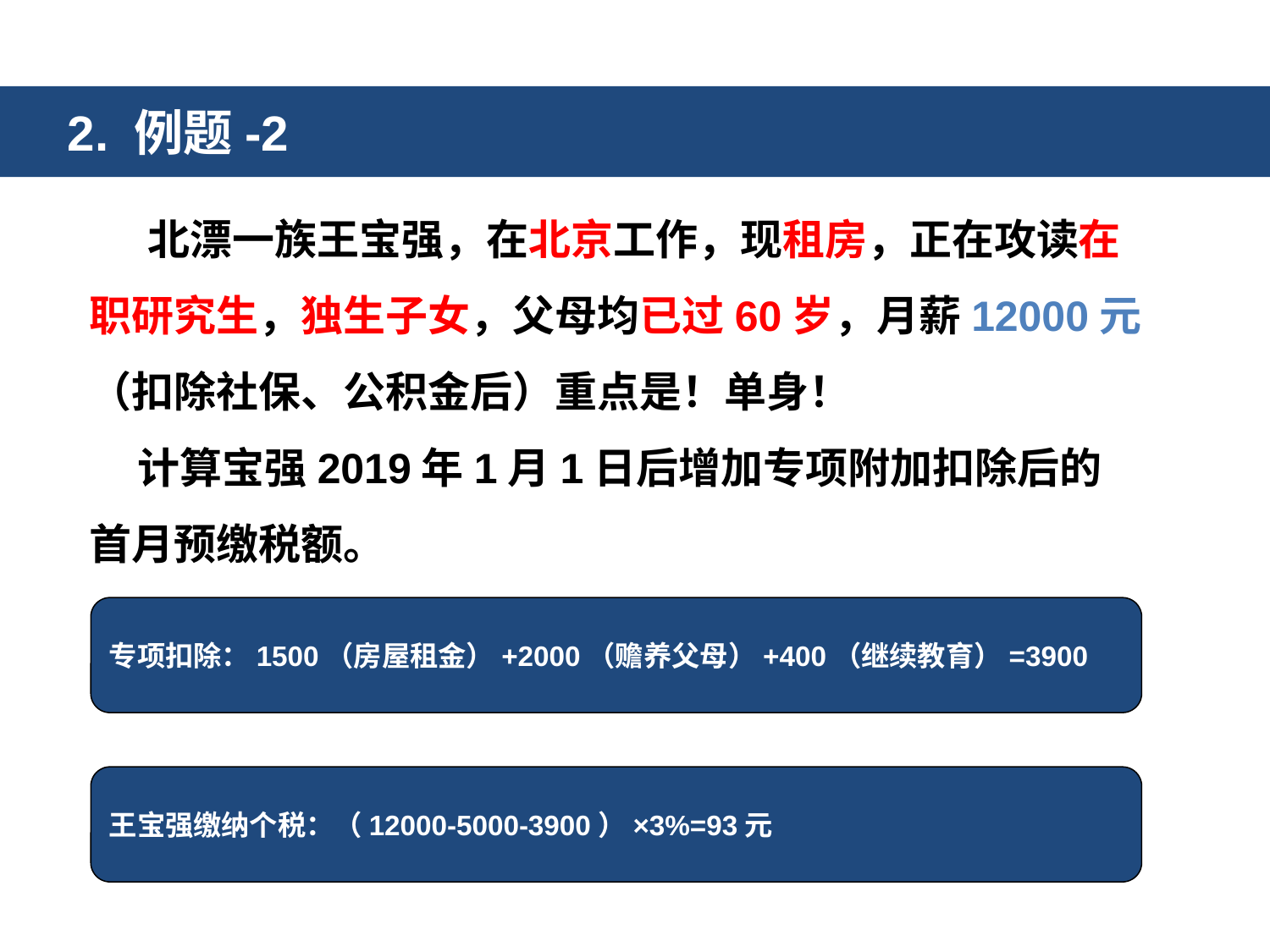

2. 例题-2
     北漂一族王宝强，在北京工作，现租房，正在攻读在职研究生，独生子女，父母均已过60岁，月薪12000元（扣除社保、公积金后）重点是！单身！
    计算宝强2019年1月1日后增加专项附加扣除后的首月预缴税额。
专项扣除：1500（房屋租金）+2000（赡养父母）+400（继续教育）=3900
王宝强缴纳个税：（12000-5000-3900）×3%=93元